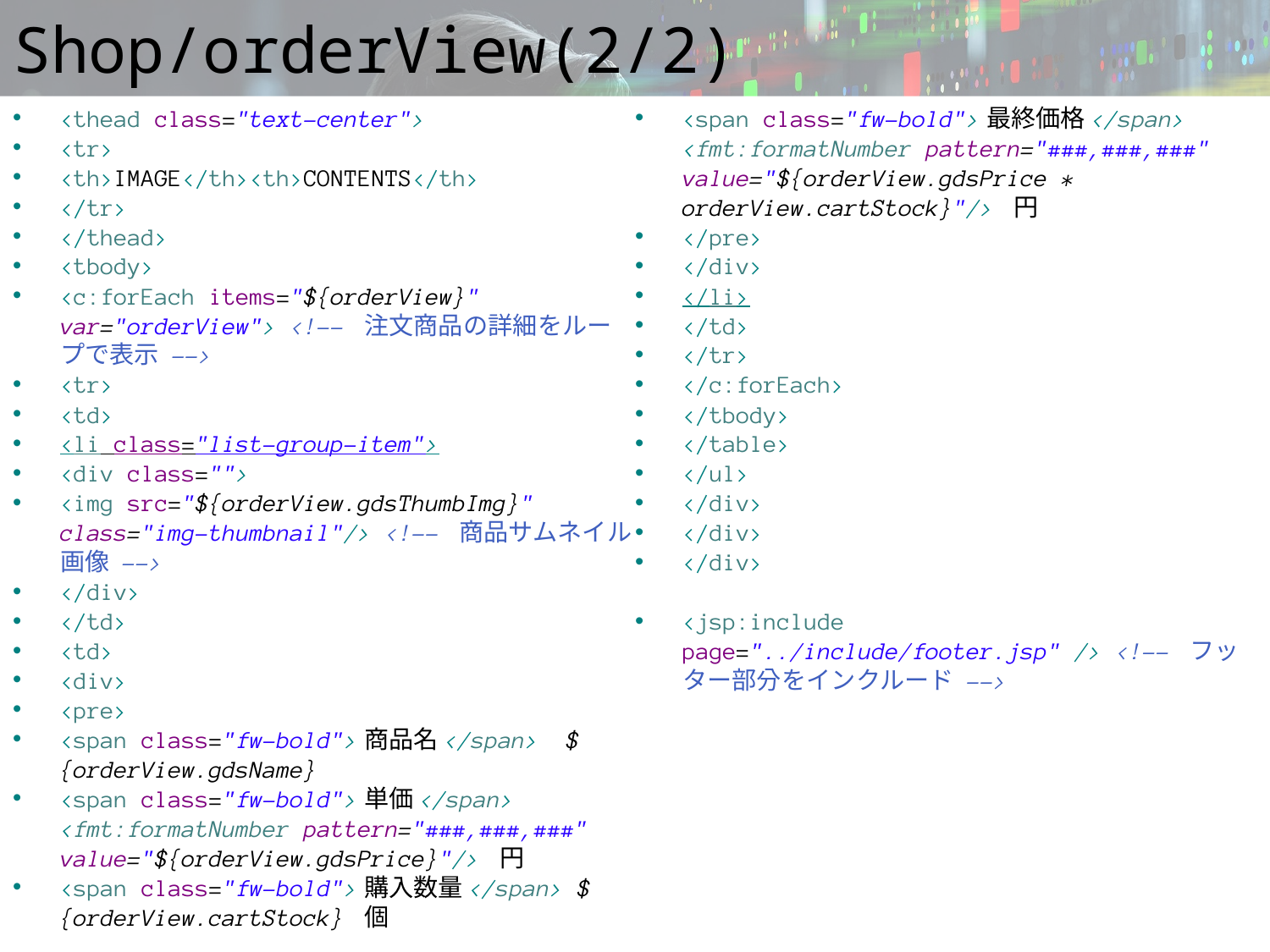

# Shop/orderView(2/2)
<thead class="text-center">
<tr>
<th>IMAGE</th><th>CONTENTS</th>
</tr>
</thead>
<tbody>
<c:forEach items="${orderView}" var="orderView"> <!-- 注文商品の詳細をループで表示 -->
<tr>
<td>
<li class="list-group-item">
<div class="">
<img src="${orderView.gdsThumbImg}" class="img-thumbnail"/> <!-- 商品サムネイル画像 -->
</div>
</td>
<td>
<div>
<pre>
<span class="fw-bold">商品名</span>  ${orderView.gdsName}
<span class="fw-bold">単価</span> <fmt:formatNumber pattern="###,###,###" value="${orderView.gdsPrice}"/> 円
<span class="fw-bold">購入数量</span> ${orderView.cartStock} 個
<span class="fw-bold">最終価格</span> <fmt:formatNumber pattern="###,###,###" value="${orderView.gdsPrice * orderView.cartStock}"/> 円
</pre>
</div>
</li>
</td>
</tr>
</c:forEach>
</tbody>
</table>
</ul>
</div>
</div>
</div>

<jsp:include page="../include/footer.jsp" /> <!-- フッター部分をインクルード -->